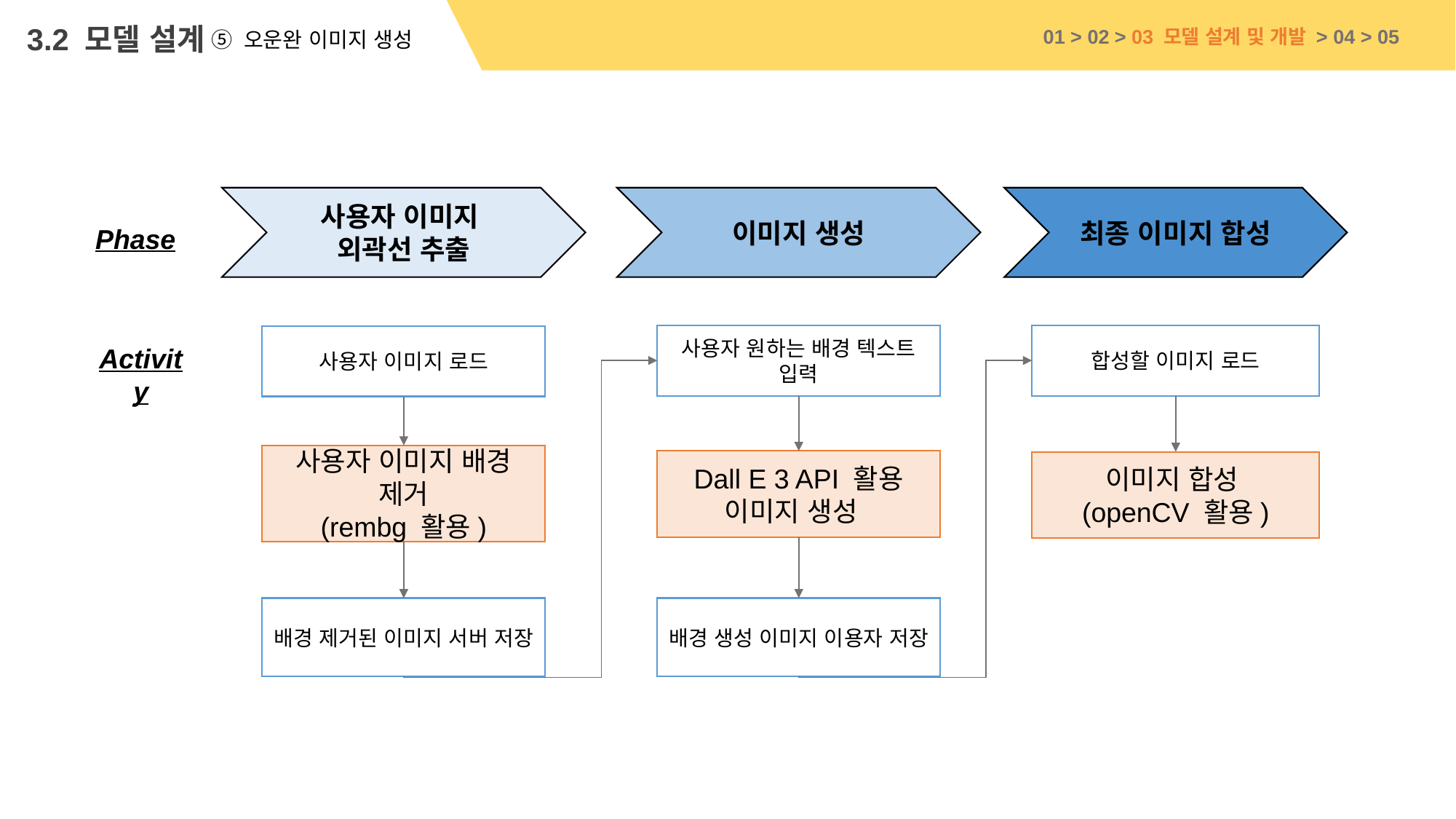

3.2 모델 설계
01 > 02 > 03 모델 설계 및 개발 > 04 > 05
⑤ 오운완 이미지 생성
사용자 이미지
외곽선 추출
이미지 생성
최종 이미지 합성
Phase
사용자 원하는 배경 텍스트 입력
합성할 이미지 로드
사용자 이미지 로드
Activity
사용자 이미지 배경 제거
(rembg 활용)
Dall E 3 API 활용
이미지 생성
이미지 합성
(openCV 활용)
배경 제거된 이미지 서버 저장
배경 생성 이미지 이용자 저장